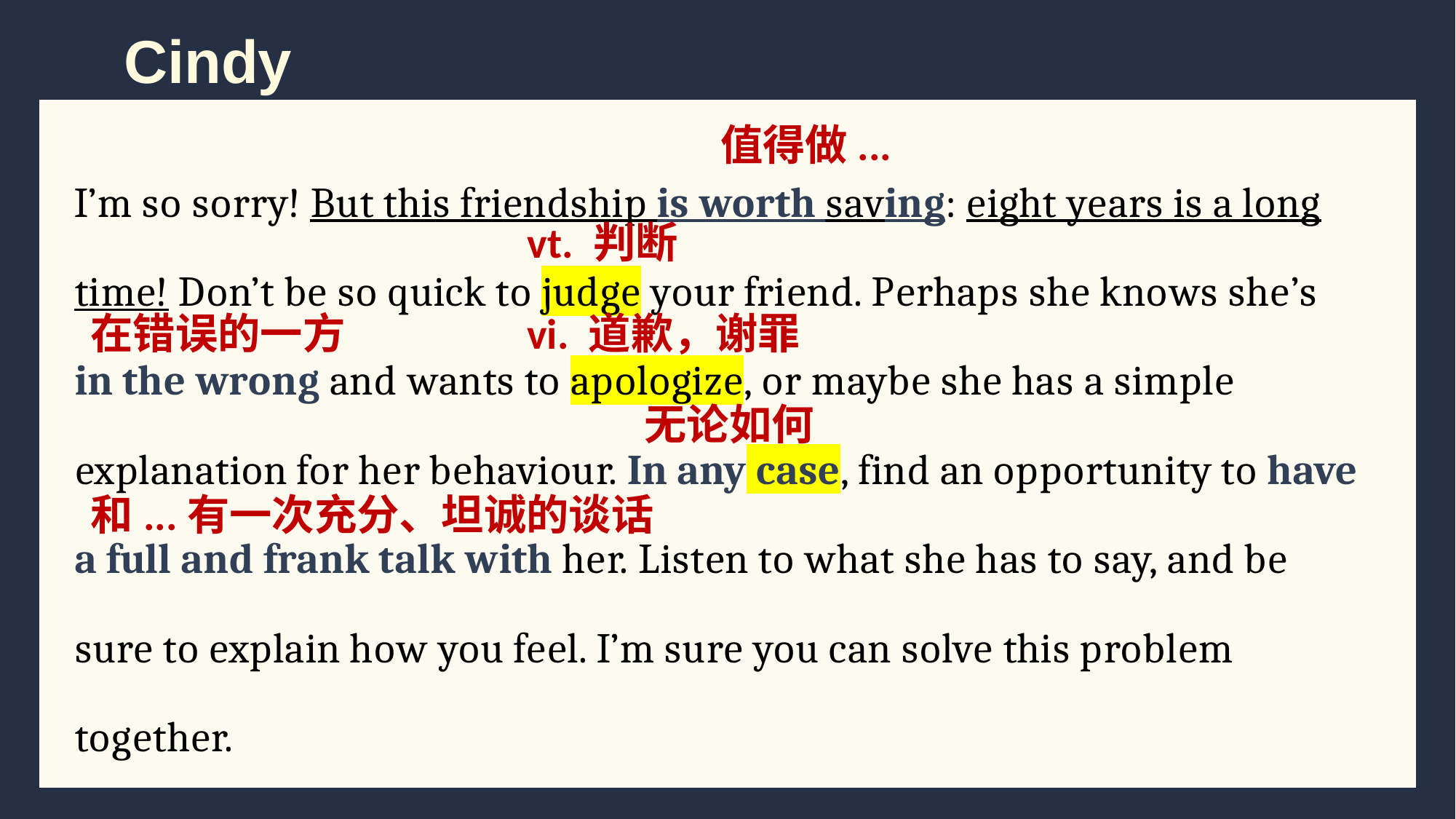

Cindy

值得做...
I’m so sorry! But this friendship is worth saving: eight years is a long time! Don’t be so quick to judge your friend. Perhaps she knows she’s in the wrong and wants to apologize, or maybe she has a simple explanation for her behaviour. In any case, find an opportunity to have a full and frank talk with her. Listen to what she has to say, and be sure to explain how you feel. I’m sure you can solve this problem together.
vt. 判断
在错误的一方
vi. 道歉，谢罪
无论如何
和...有一次充分、坦诚的谈话